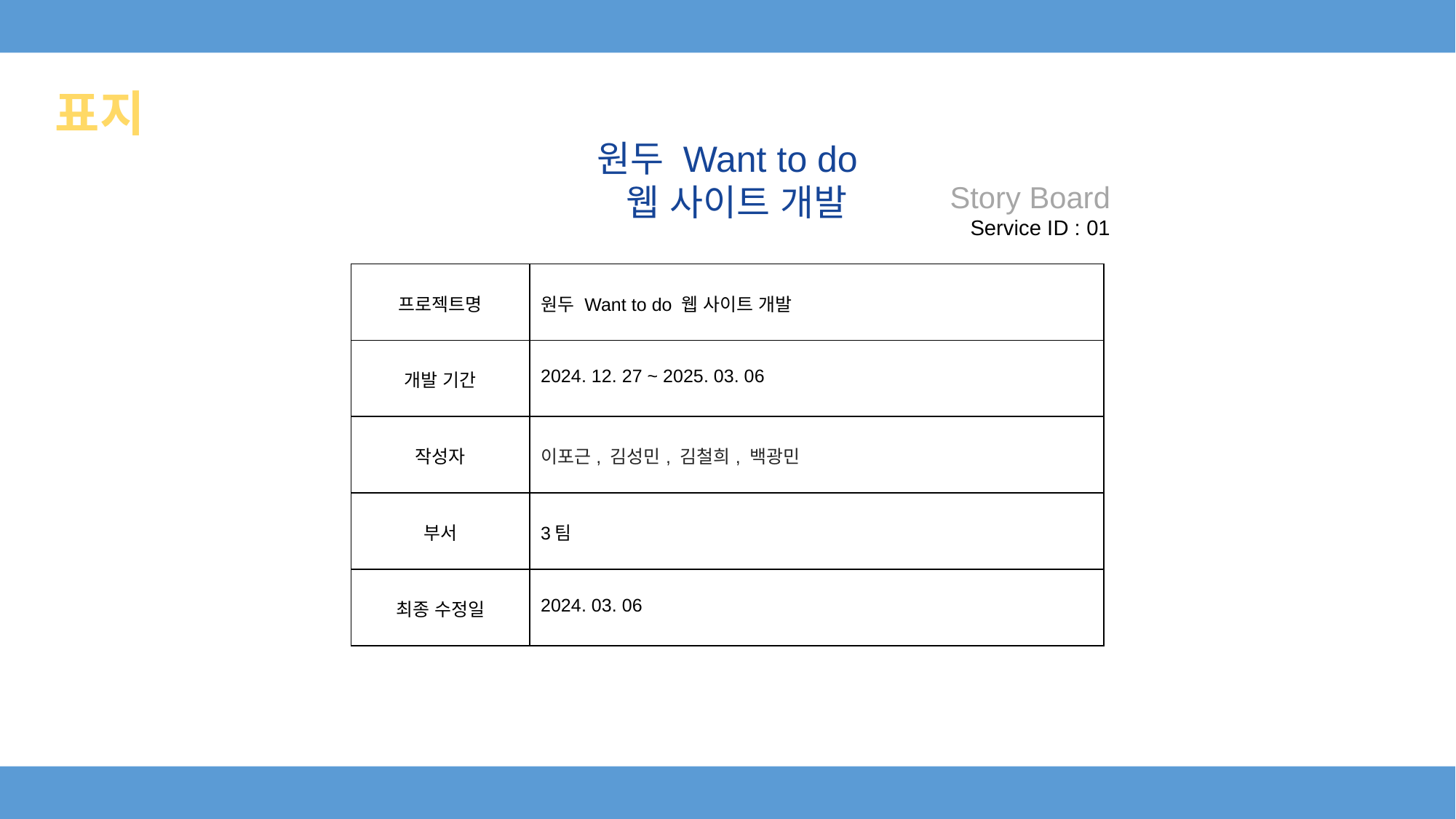

# 표지
원두 Want to do
 웹 사이트 개발
Story Board
Service ID : 01
| 프로젝트명 | 원두 Want to do 웹 사이트 개발 |
| --- | --- |
| 개발 기간 | 2024. 12. 27 ~ 2025. 03. 06 |
| 작성자 | 이포근, 김성민, 김철희, 백광민 |
| 부서 | 3팀 |
| 최종 수정일 | 2024. 03. 06 |